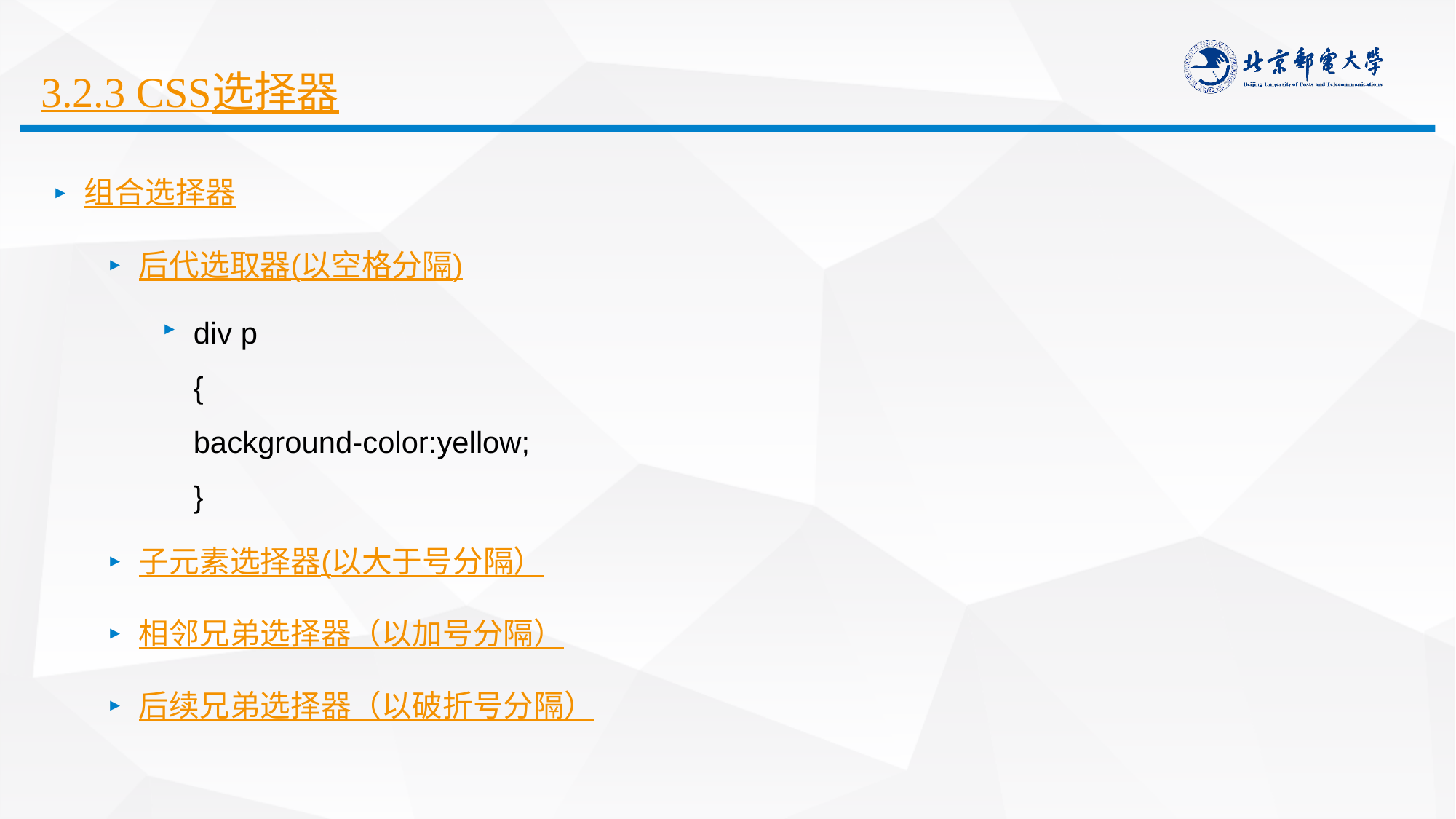

# 3.2.3 CSS选择器
组合选择器
后代选取器(以空格分隔)
div p
{
background-color:yellow;
}
子元素选择器(以大于号分隔）
相邻兄弟选择器（以加号分隔）
后续兄弟选择器（以破折号分隔）